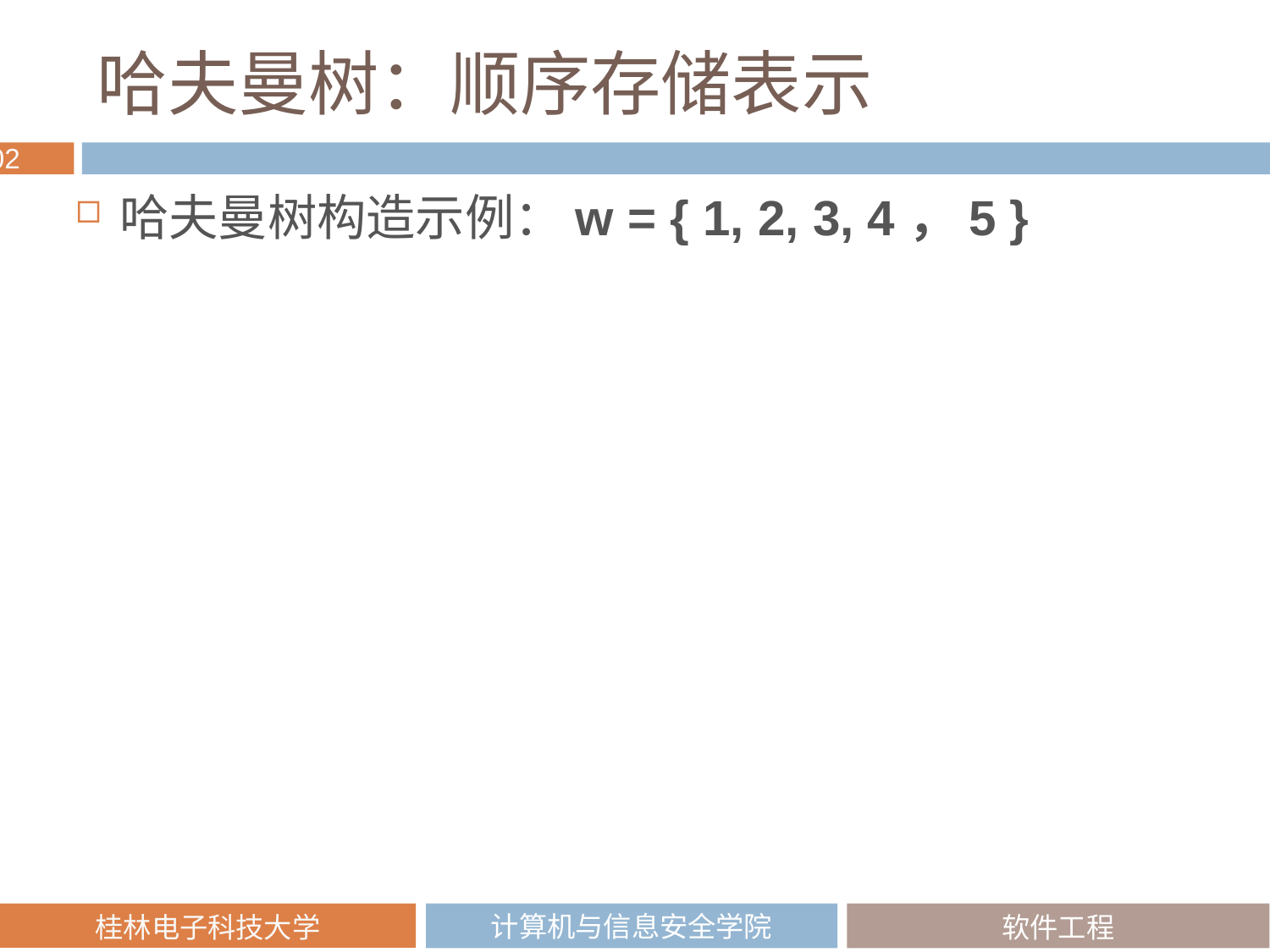

# 哈夫曼树：顺序存储表示
哈夫曼树构造示例：w = { 1, 2, 3, 4，5 }